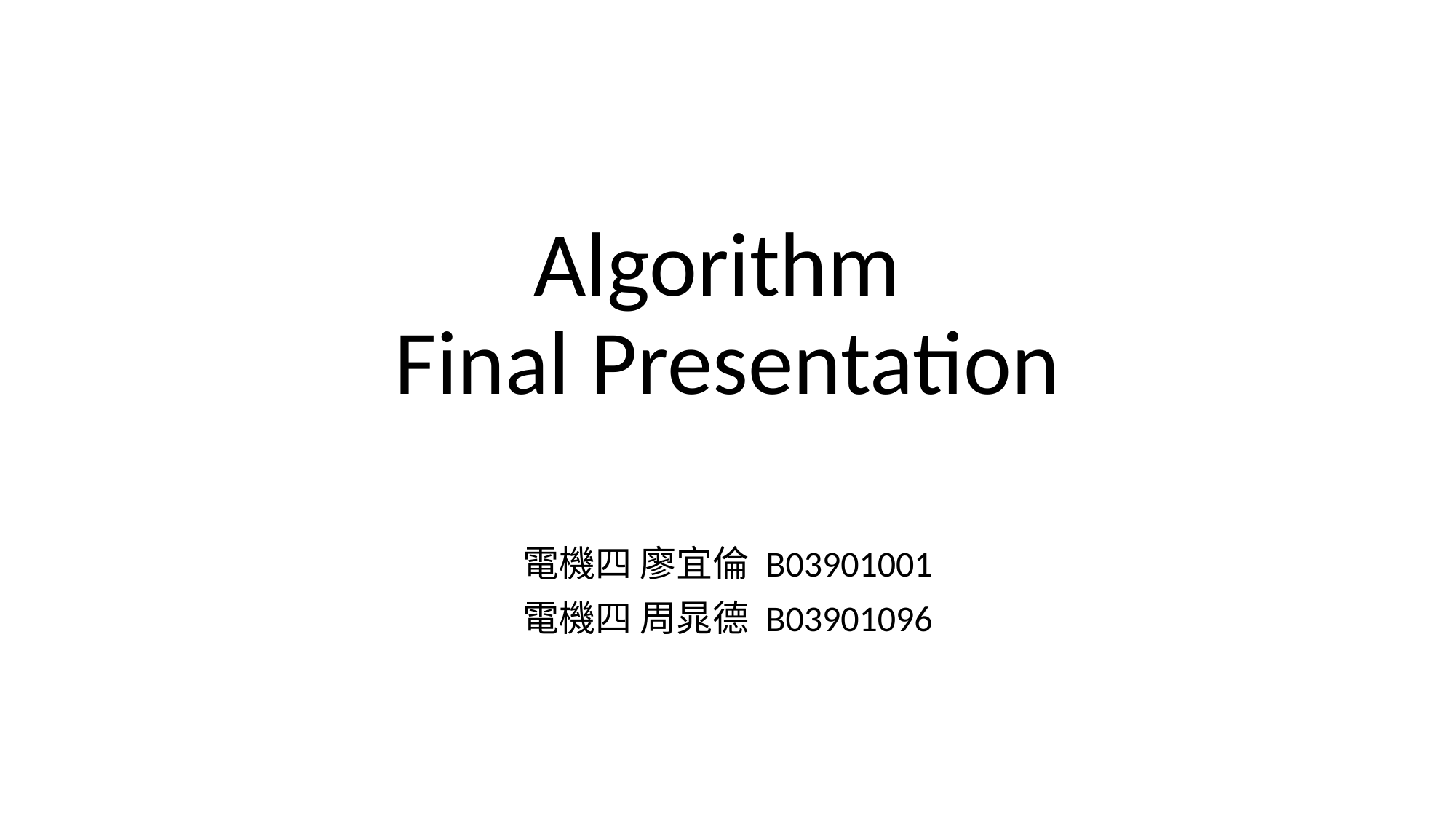

# Algorithm Final Presentation
電機四 廖宜倫 B03901001
電機四 周晁德 B03901096